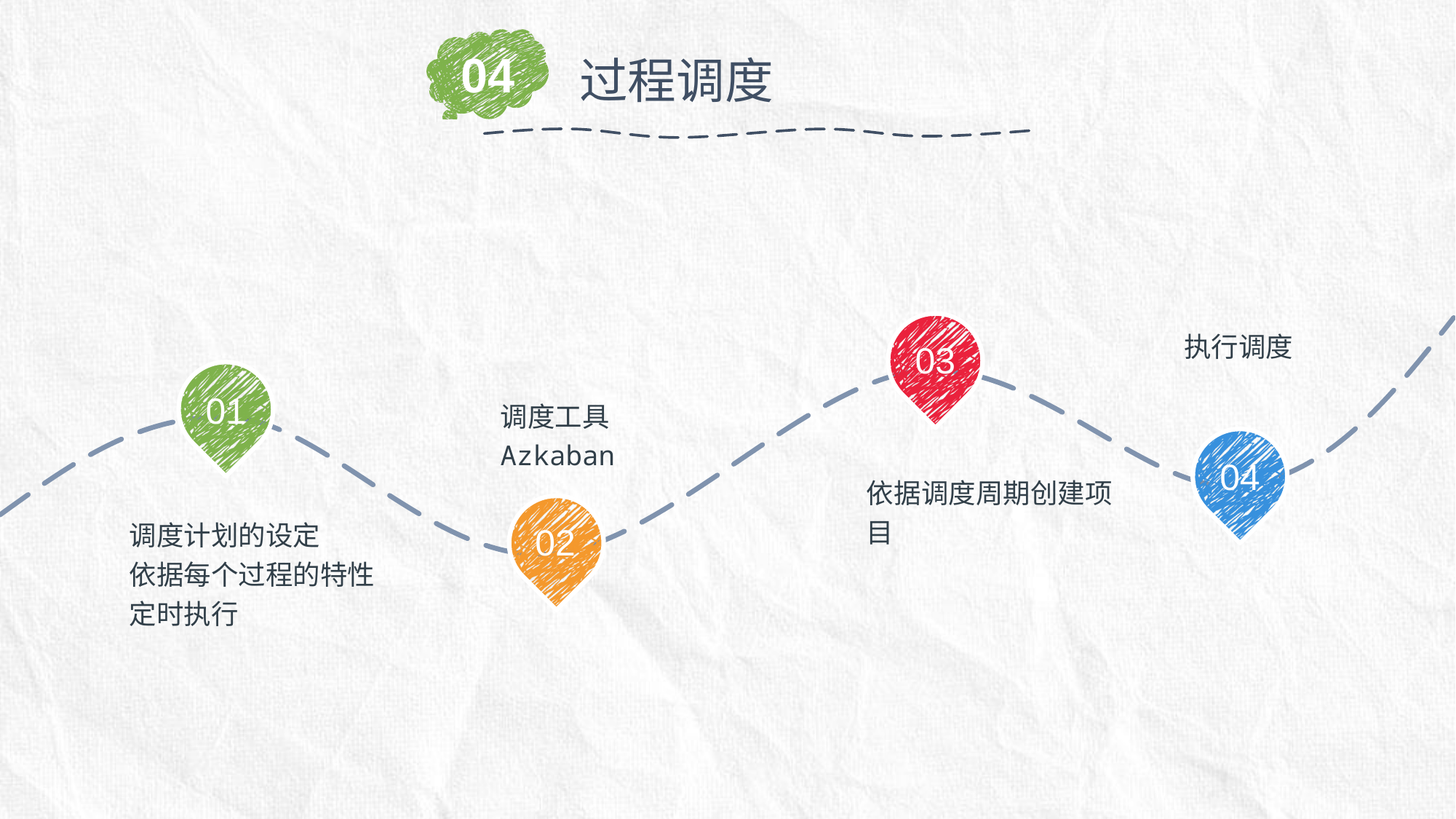

04
过程调度

03

执行调度

01
调度工具
Azkaban

04
依据调度周期创建项目

02
调度计划的设定
依据每个过程的特性
定时执行